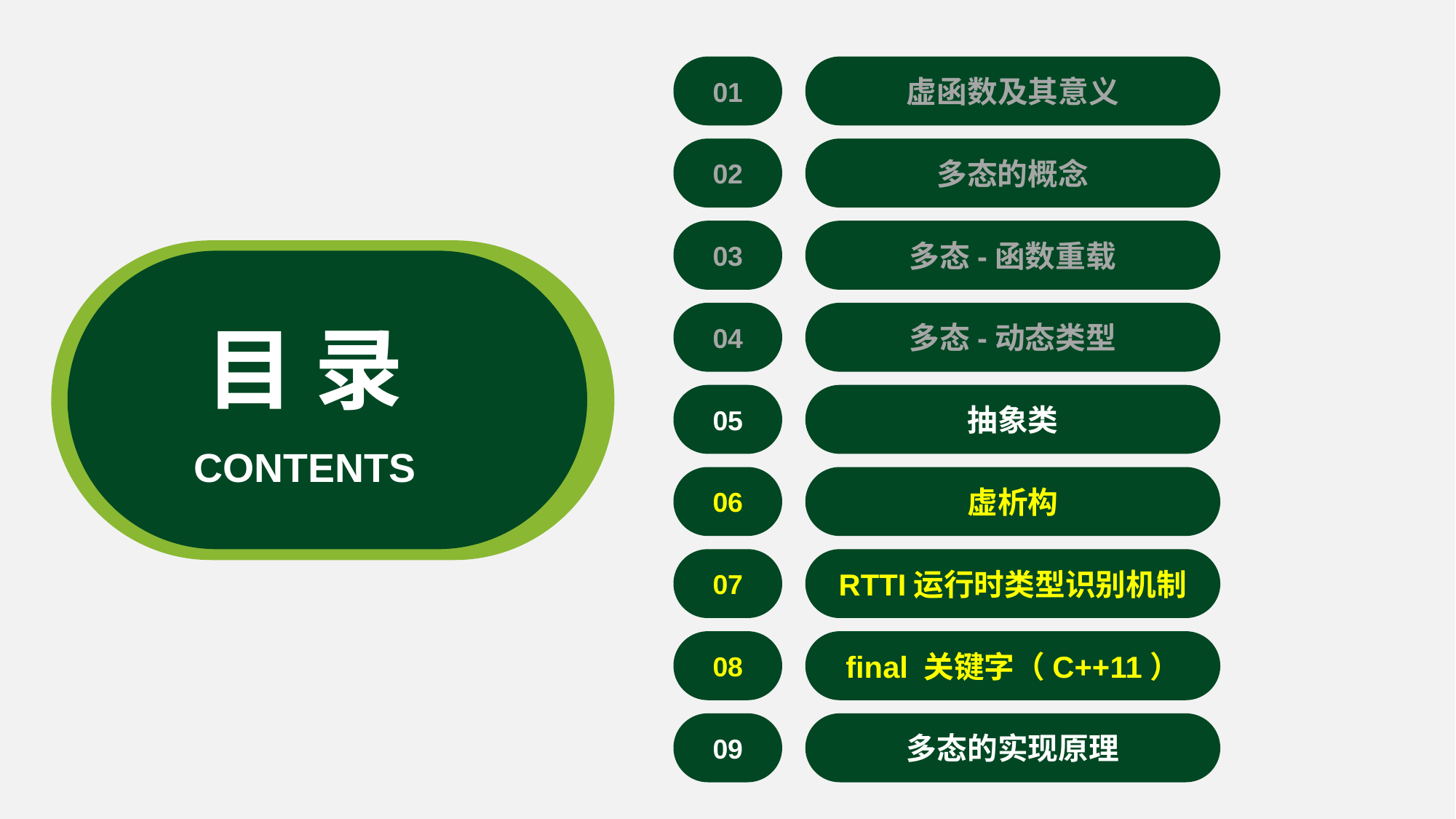

01
虚函数及其意义
02
多态的概念
03
多态-函数重载

04
多态-动态类型
目 录
05
抽象类
CONTENTS
06
虚析构
07
RTTI运行时类型识别机制
08
final 关键字（C++11）
09
多态的实现原理